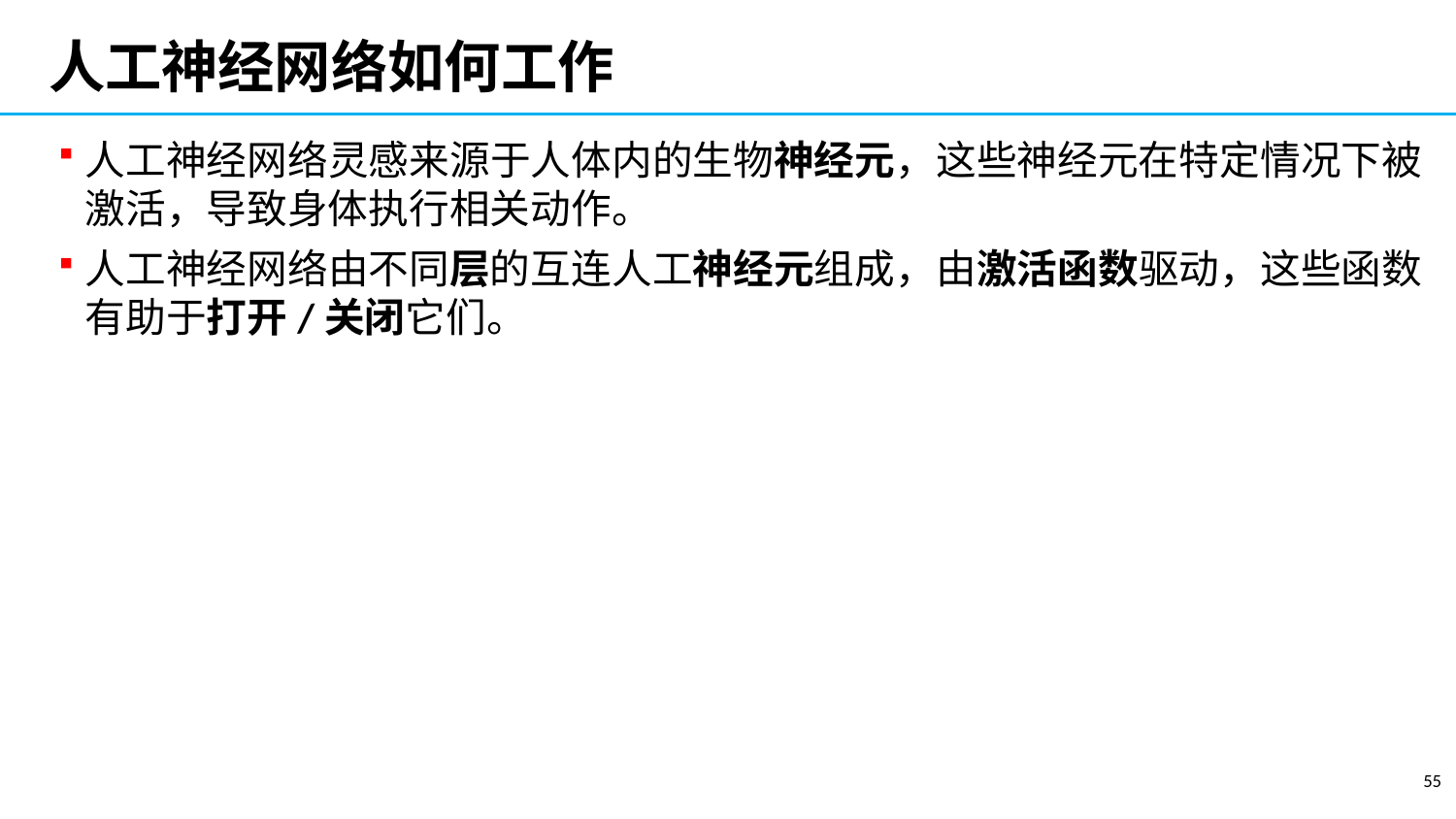

# 人工神经网络如何工作

人工神经网络灵感来源于人体内的生物神经元，这些神经元在特定情况下被激活，导致身体执行相关动作。
人工神经网络由不同层的互连人工神经元组成，由激活函数驱动，这些函数有助于打开/关闭它们。
55